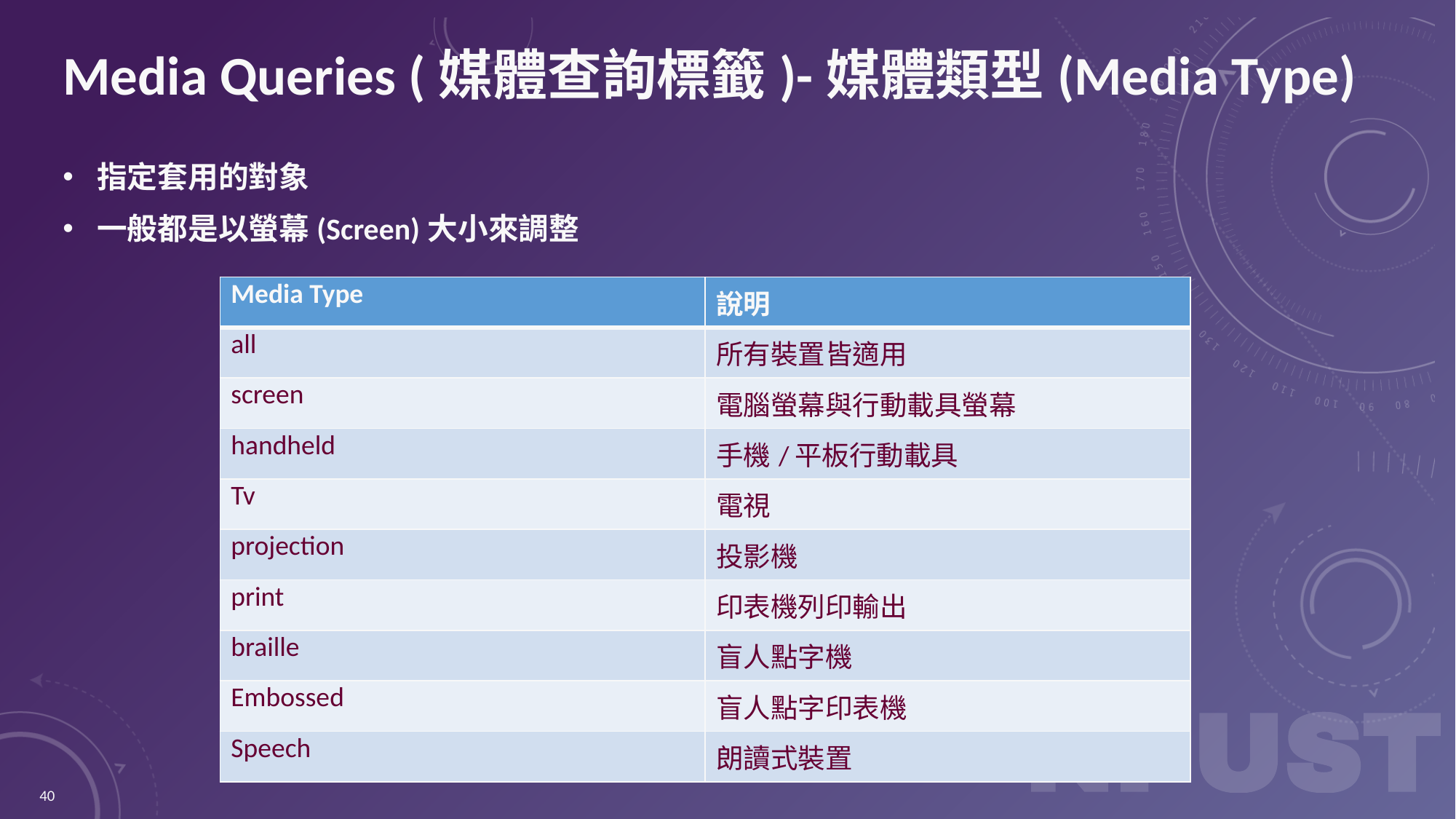

# Media Queries (媒體查詢標籤)-媒體類型(Media Type)
指定套用的對象
一般都是以螢幕(Screen)大小來調整
| Media Type | 說明 |
| --- | --- |
| all | 所有裝置皆適用 |
| screen | 電腦螢幕與行動載具螢幕 |
| handheld | 手機/平板行動載具 |
| Tv | 電視 |
| projection | 投影機 |
| print | 印表機列印輸出 |
| braille | 盲人點字機 |
| Embossed | 盲人點字印表機 |
| Speech | 朗讀式裝置 |
40